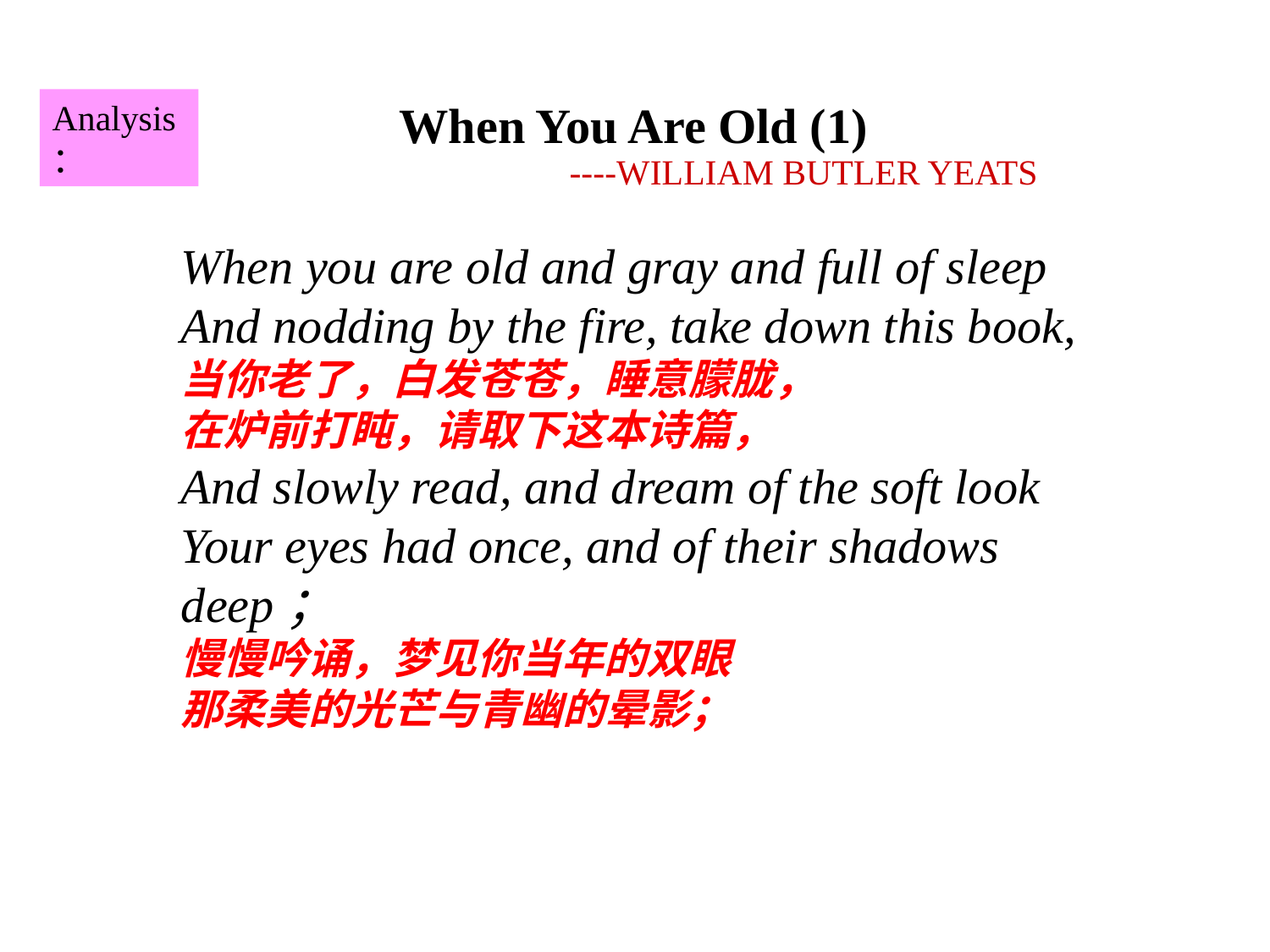

Analysis：
When You Are Old (1)
                                ----WILLIAM BUTLER YEATS

When you are old and gray and full of sleep
And nodding by the fire, take down this book,
当你老了，白发苍苍，睡意朦胧，
在炉前打盹，请取下这本诗篇，
And slowly read, and dream of the soft look
Your eyes had once, and of their shadows deep；
慢慢吟诵，梦见你当年的双眼
那柔美的光芒与青幽的晕影；